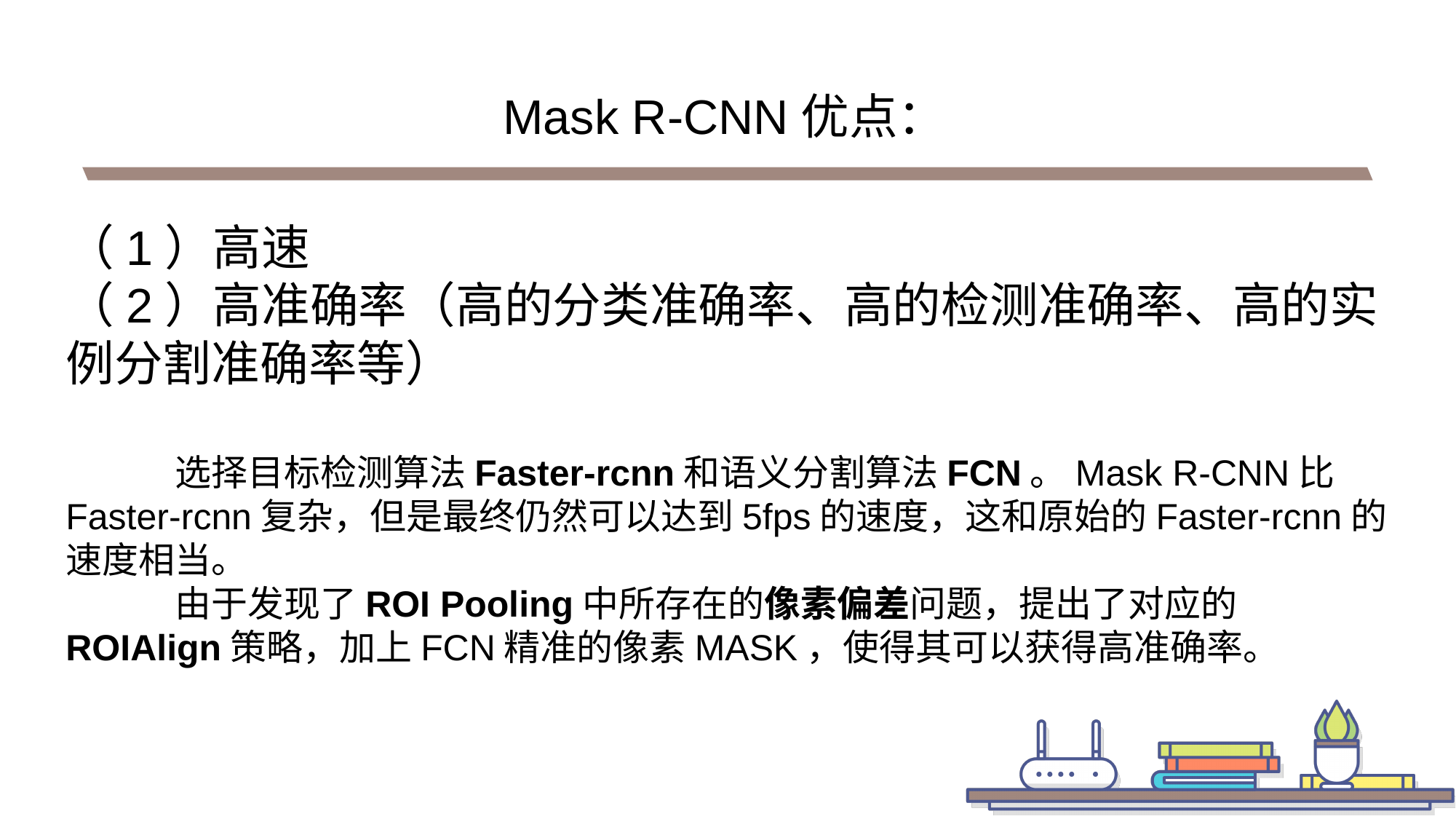

Mask R-CNN优点：
（1）高速
（2）高准确率（高的分类准确率、高的检测准确率、高的实例分割准确率等）

	选择目标检测算法Faster-rcnn和语义分割算法FCN。Mask R-CNN比Faster-rcnn复杂，但是最终仍然可以达到5fps的速度，这和原始的Faster-rcnn的速度相当。
	由于发现了ROI Pooling中所存在的像素偏差问题，提出了对应的ROIAlign策略，加上FCN精准的像素MASK，使得其可以获得高准确率。